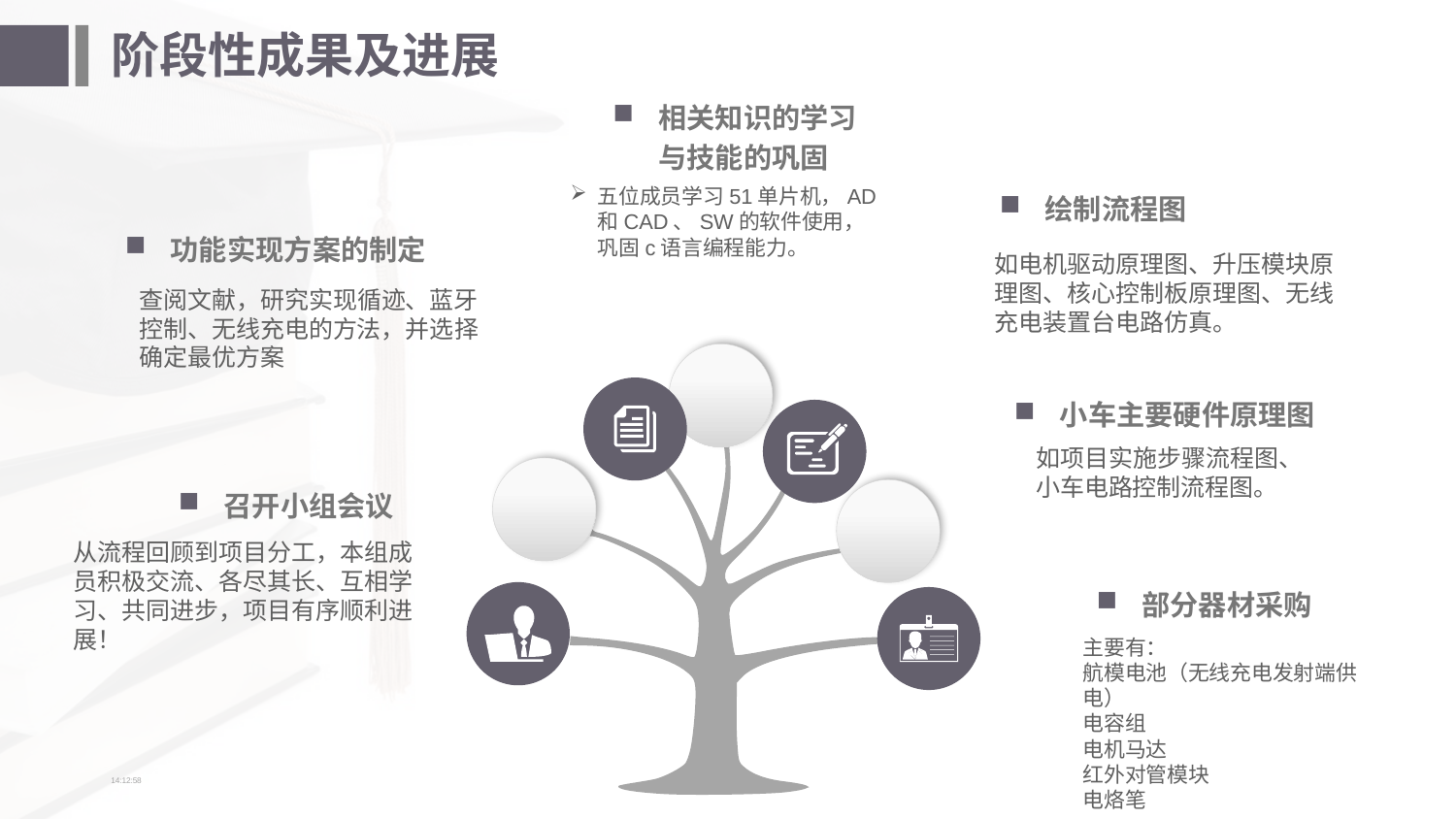

# 阶段性成果及进展
相关知识的学习与技能的巩固
五位成员学习51单片机，AD和CAD、SW的软件使用，巩固c语言编程能力。
绘制流程图
功能实现方案的制定
如电机驱动原理图、升压模块原理图、核心控制板原理图、无线充电装置台电路仿真。
查阅文献，研究实现循迹、蓝牙控制、无线充电的方法，并选择确定最优方案

小车主要硬件原理图

如项目实施步骤流程图、小车电路控制流程图。

召开小组会议
从流程回顾到项目分工，本组成员积极交流、各尽其长、互相学习、共同进步，项目有序顺利进展！

部分器材采购

主要有：
航模电池（无线充电发射端供电）
电容组
电机马达
红外对管模块
电烙笔

14:12:58